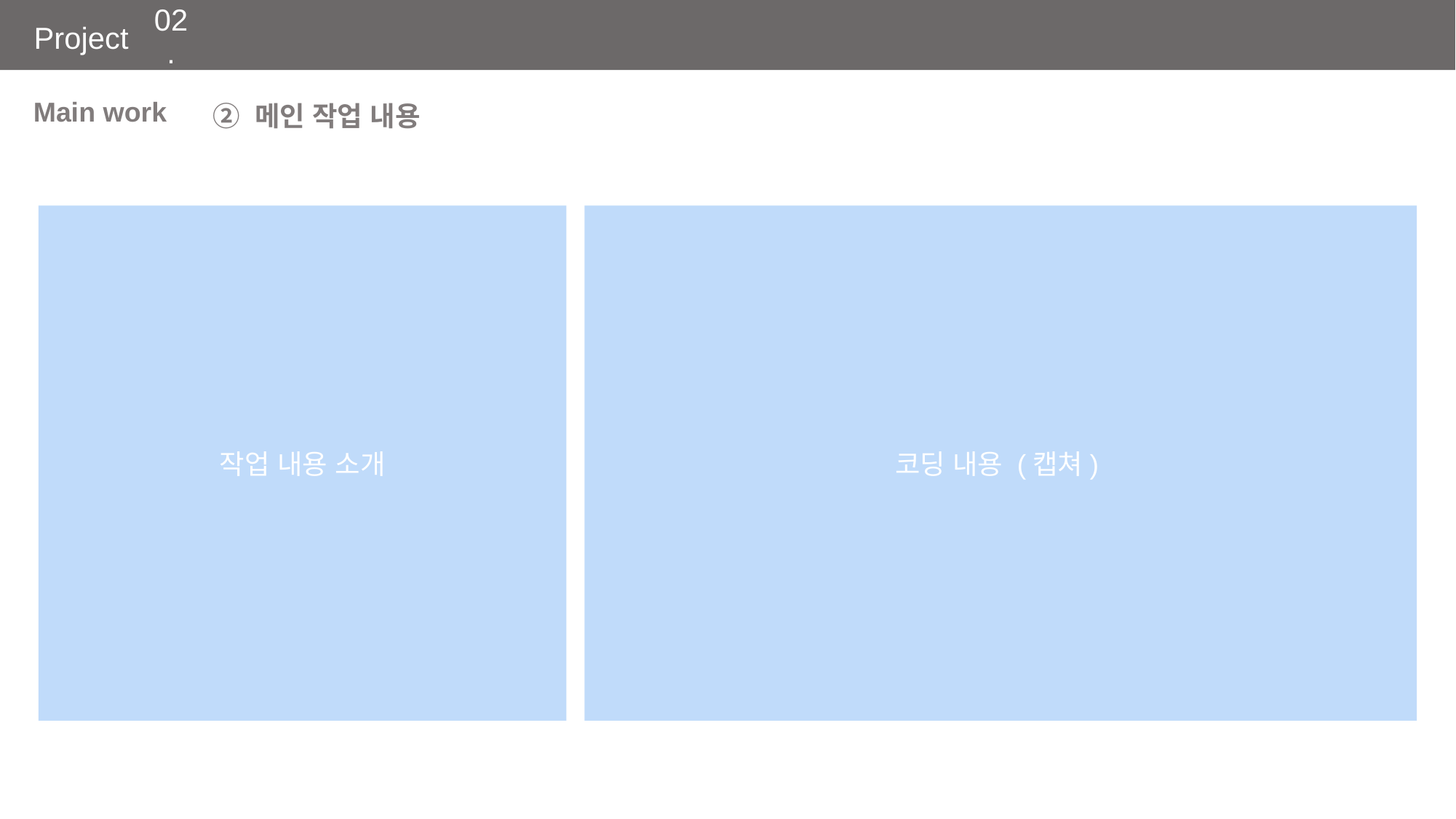

02.

② 메인 작업 내용
작업 내용 소개
코딩 내용 (캡쳐)